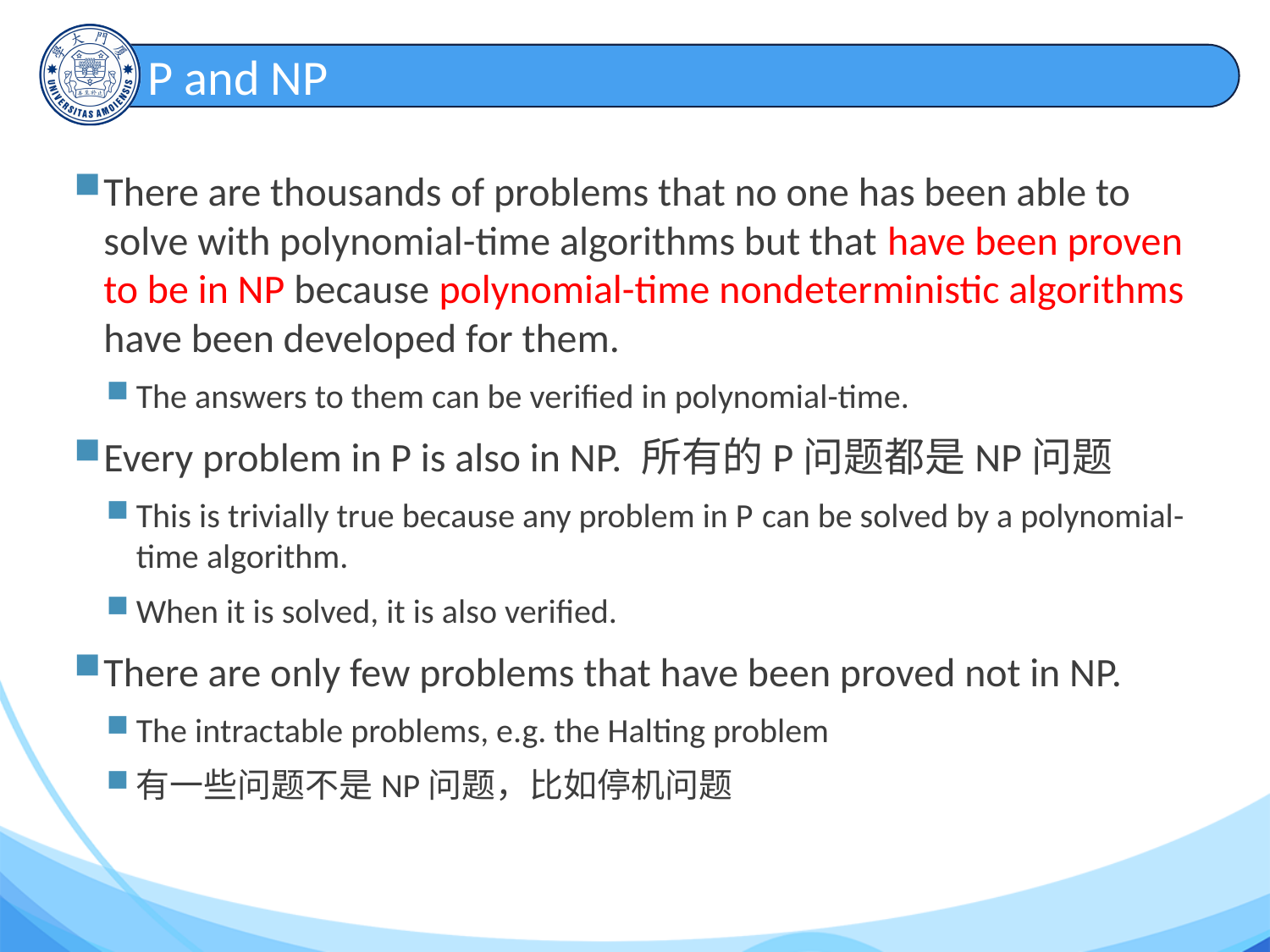

# P and NP
There are thousands of problems that no one has been able to solve with polynomial-time algorithms but that have been proven to be in NP because polynomial-time nondeterministic algorithms have been developed for them.
The answers to them can be verified in polynomial-time.
Every problem in P is also in NP. 所有的P问题都是NP问题
This is trivially true because any problem in P can be solved by a polynomial-time algorithm.
When it is solved, it is also verified.
There are only few problems that have been proved not in NP.
The intractable problems, e.g. the Halting problem
有一些问题不是NP问题，比如停机问题
41